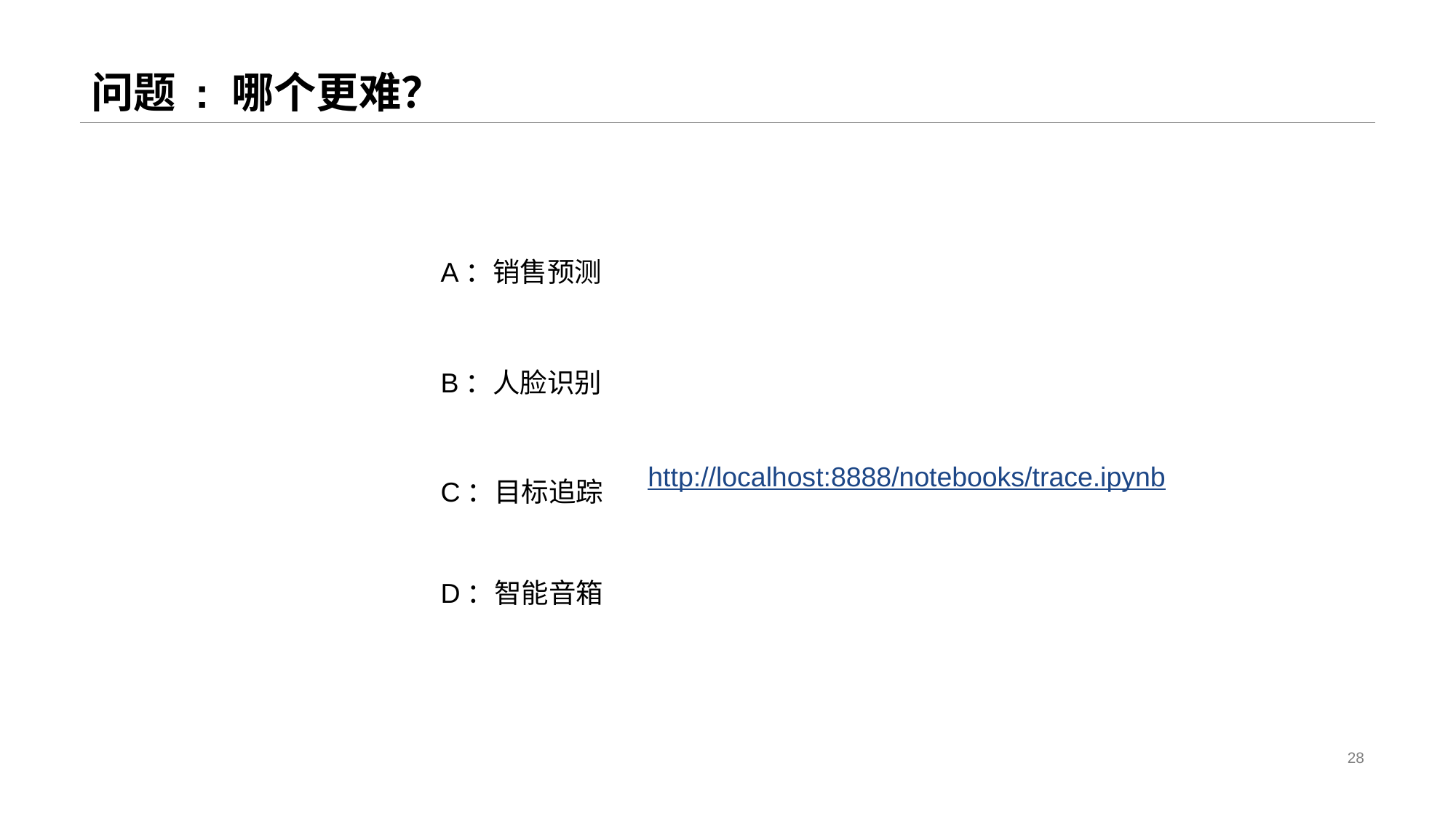

# 问题 : 哪个更难？
A：销售预测
B：人脸识别
C：目标追踪
http://localhost:8888/notebooks/trace.ipynb
D：智能音箱
28